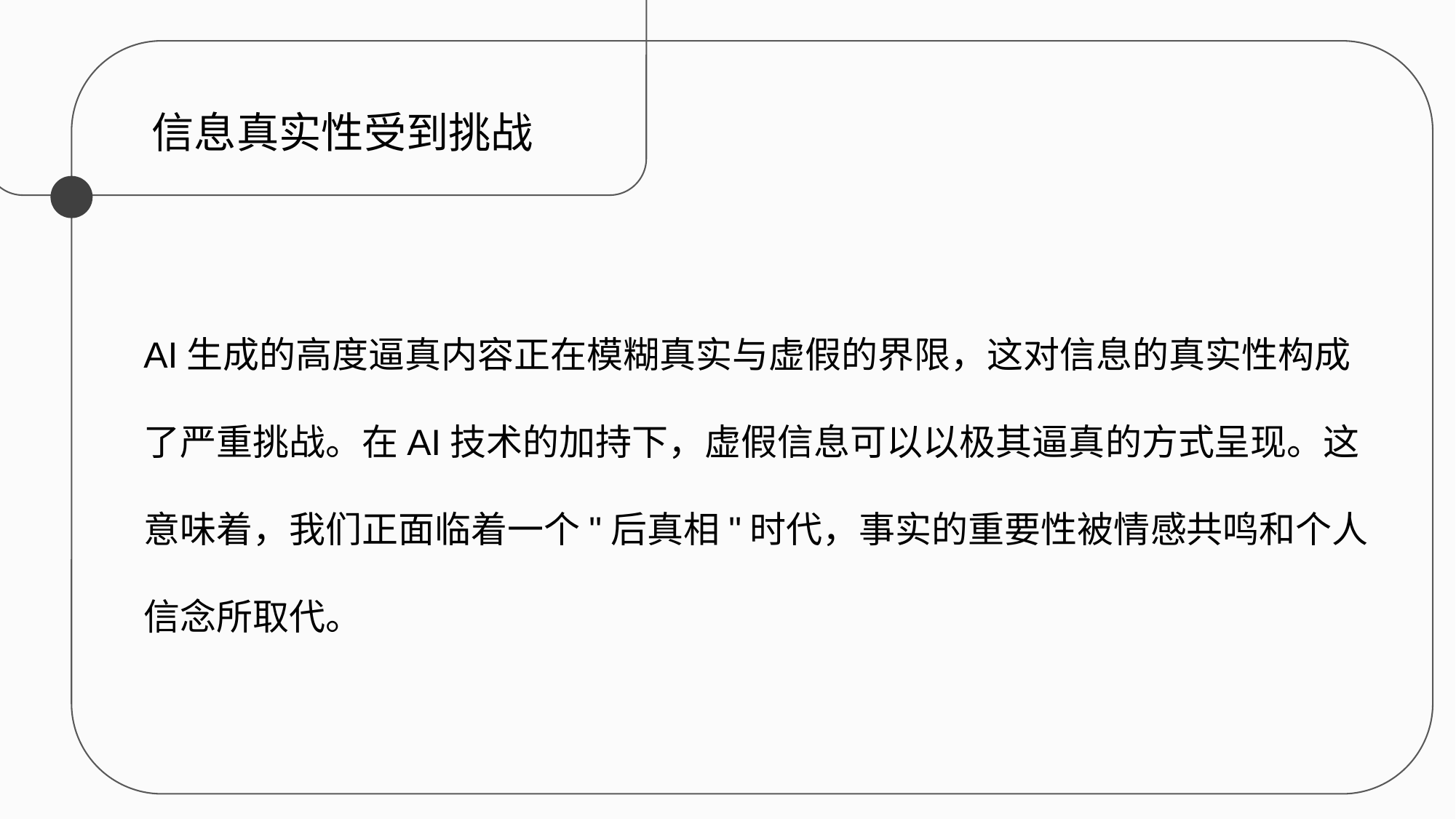

信息真实性受到挑战

AI生成的高度逼真内容正在模糊真实与虚假的界限，这对信息的真实性构成了严重挑战。在AI技术的加持下，虚假信息可以以极其逼真的方式呈现。这意味着，我们正面临着一个"后真相"时代，事实的重要性被情感共鸣和个人信念所取代。